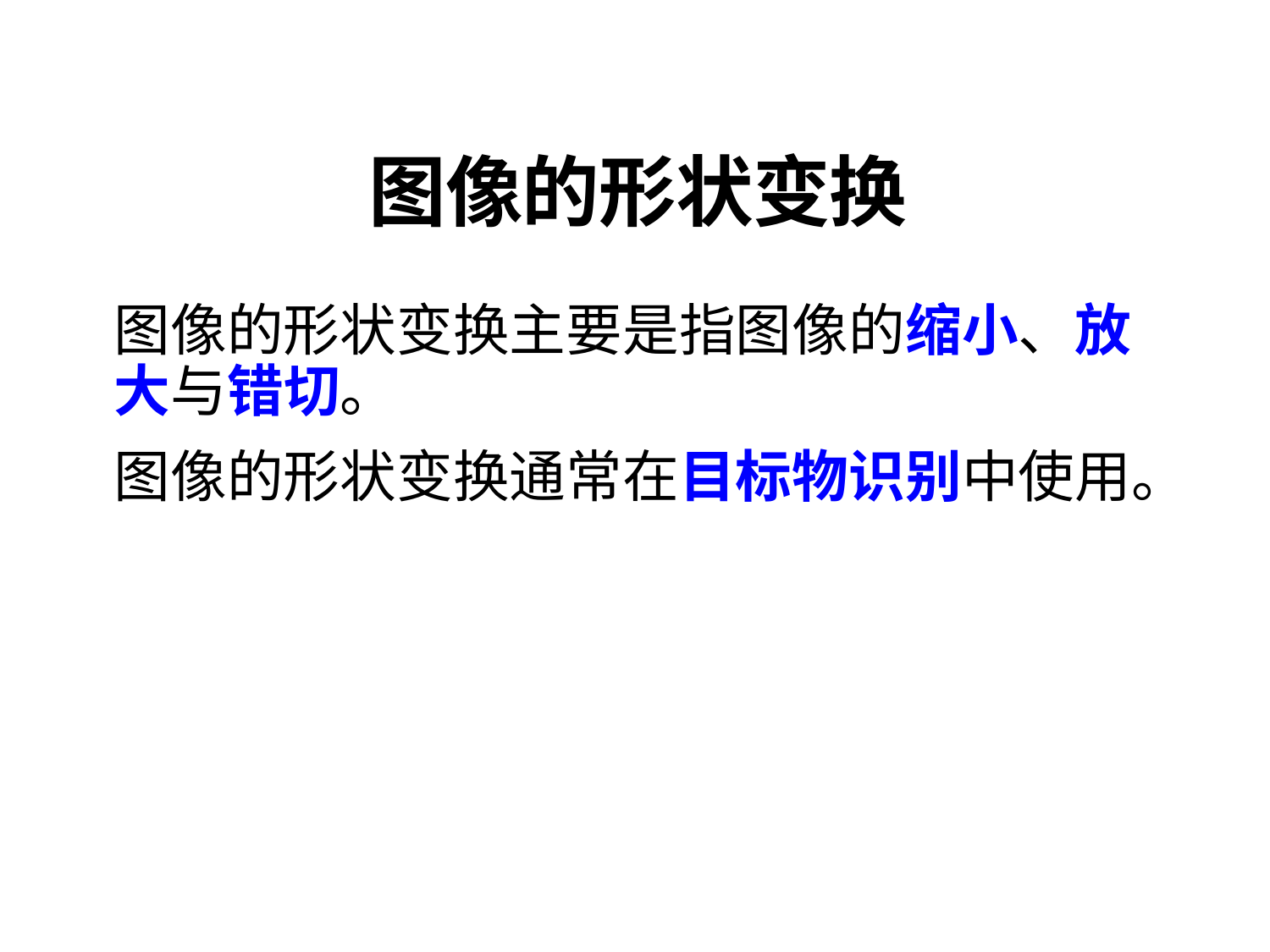

# 图像的形状变换
图像的形状变换主要是指图像的缩小、放大与错切。
图像的形状变换通常在目标物识别中使用。